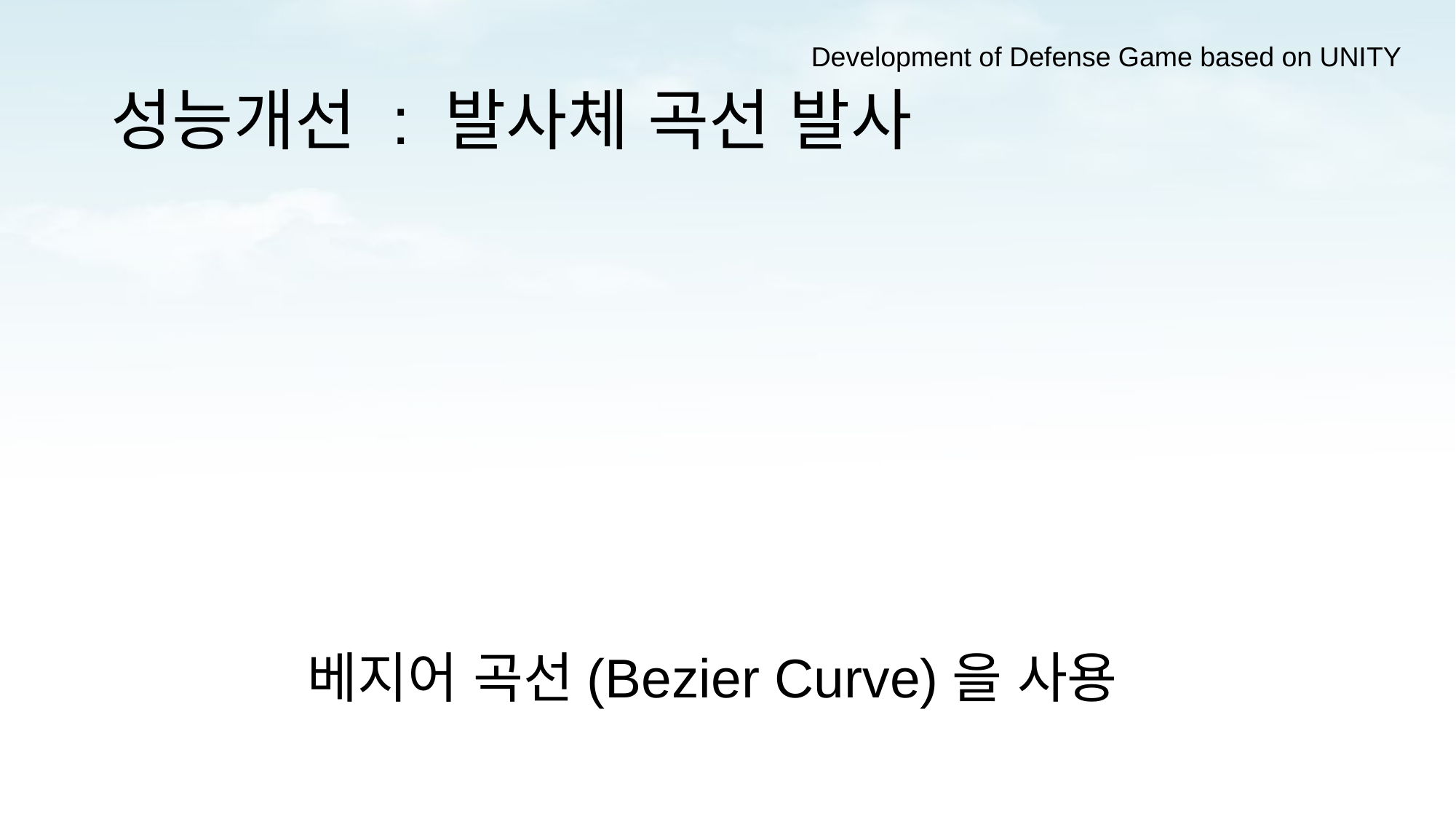

Development of Defense Game based on UNITY
# 성능개선 : 발사체 곡선 발사

베지어 곡선(Bezier Curve)을 사용